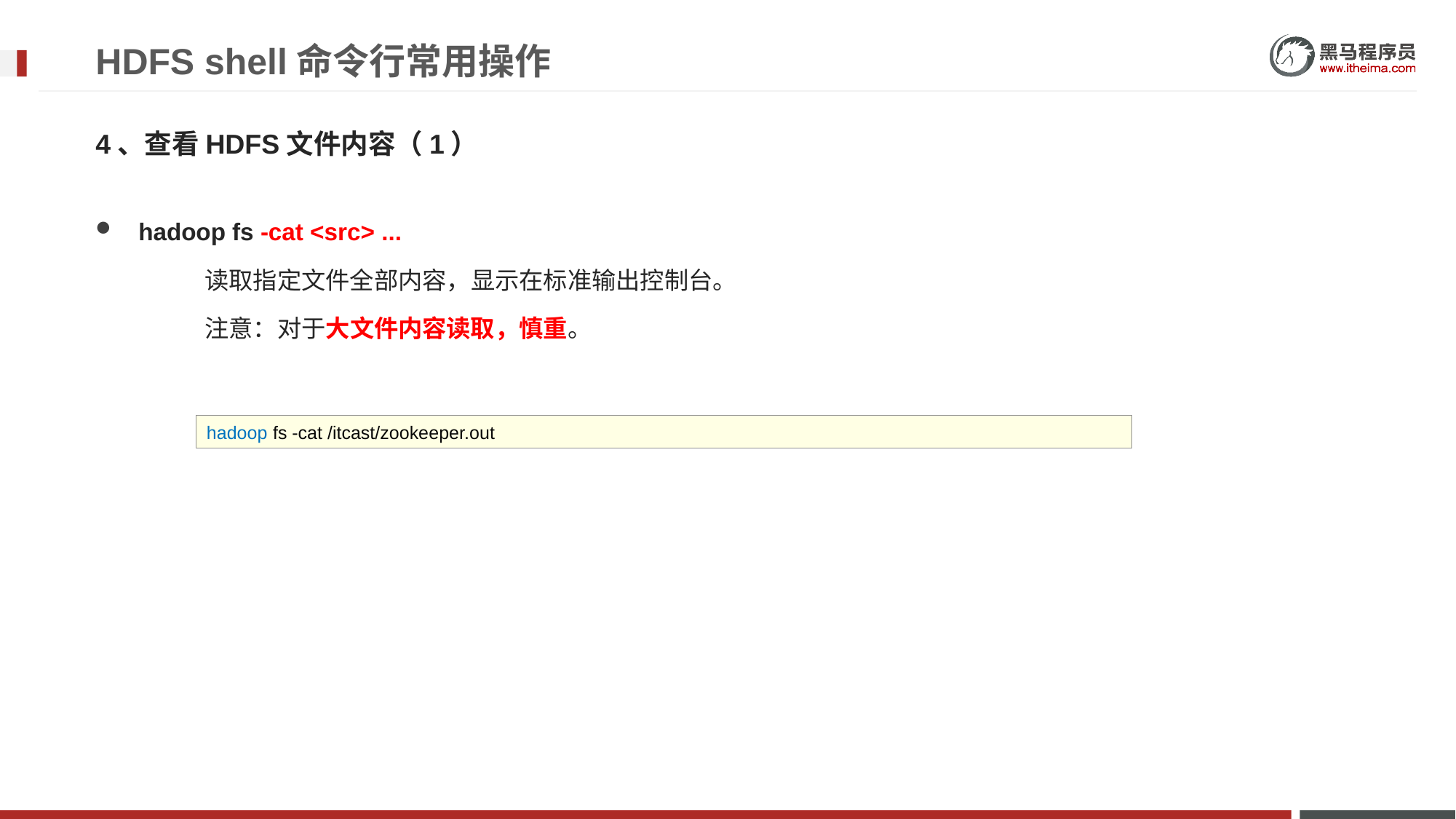

# HDFS shell命令行常用操作
4、查看HDFS文件内容（1）
hadoop fs -cat <src> ...
	读取指定文件全部内容，显示在标准输出控制台。
	注意：对于大文件内容读取，慎重。

hadoop fs -cat /itcast/zookeeper.out